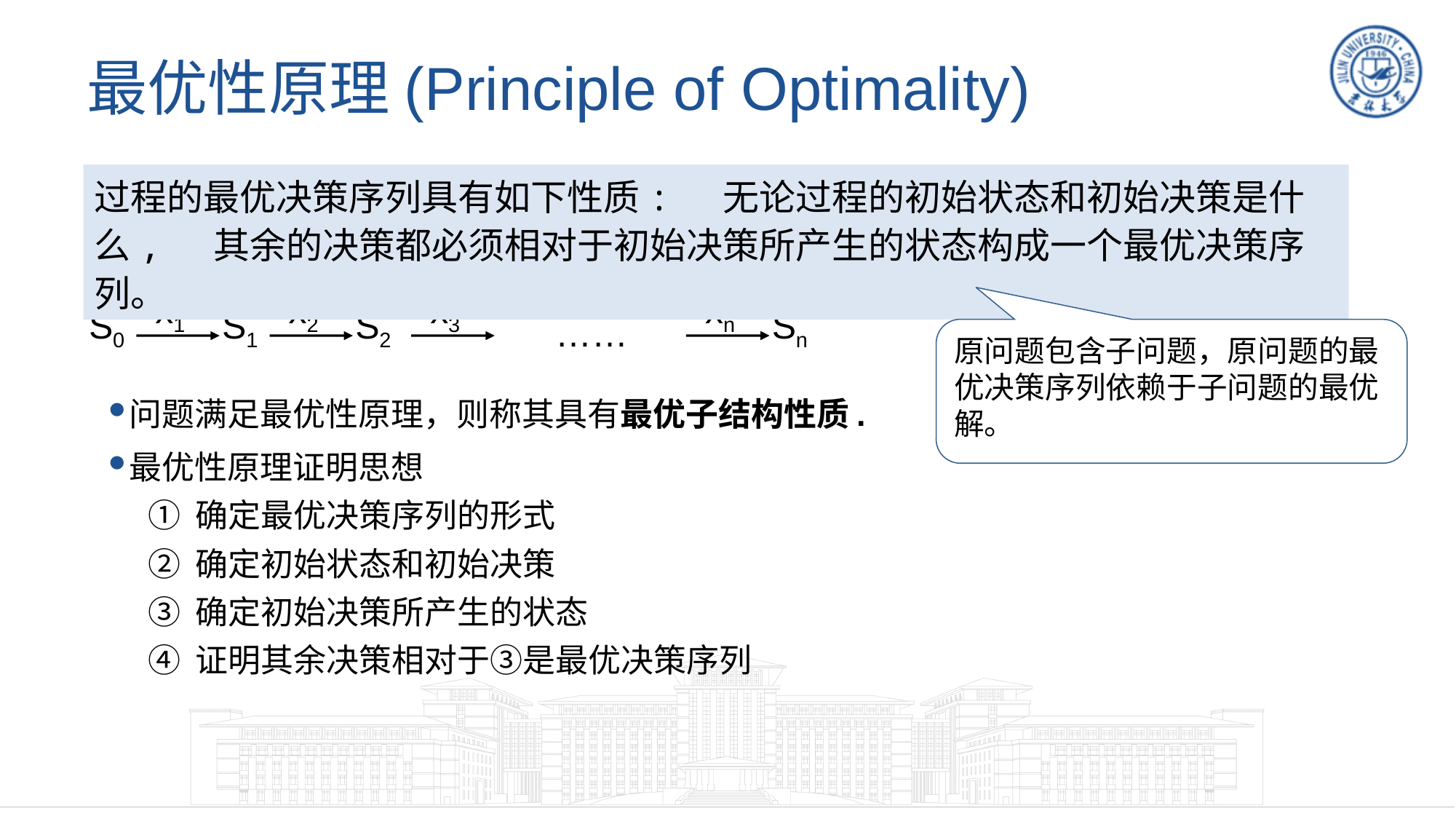

# 最优性原理(Principle of Optimality)
过程的最优决策序列具有如下性质:  无论过程的初始状态和初始决策是什么,  其余的决策都必须相对于初始决策所产生的状态构成一个最优决策序列。
x1
x2
x3
xn
S0
S1
S2
Sn
……

原问题包含子问题，原问题的最优决策序列依赖于子问题的最优解。
问题满足最优性原理，则称其具有最优子结构性质.
最优性原理证明思想
① 确定最优决策序列的形式
② 确定初始状态和初始决策
③ 确定初始决策所产生的状态
④ 证明其余决策相对于③是最优决策序列
6